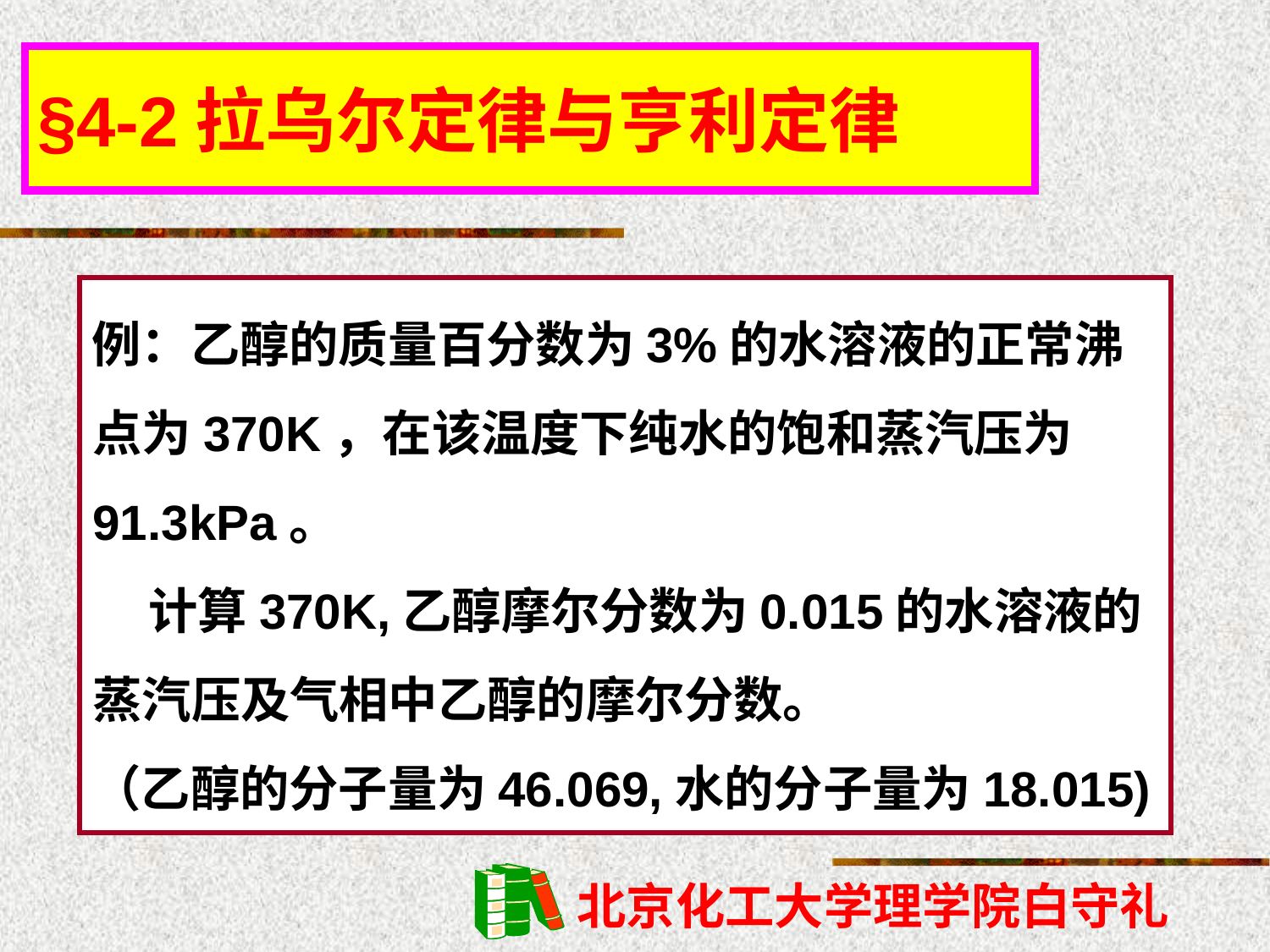

§4-2拉乌尔定律与亨利定律
例：乙醇的质量百分数为3%的水溶液的正常沸点为370K，在该温度下纯水的饱和蒸汽压为91.3kPa。
    计算370K,乙醇摩尔分数为0.015的水溶液的蒸汽压及气相中乙醇的摩尔分数。
（乙醇的分子量为46.069,水的分子量为18.015)